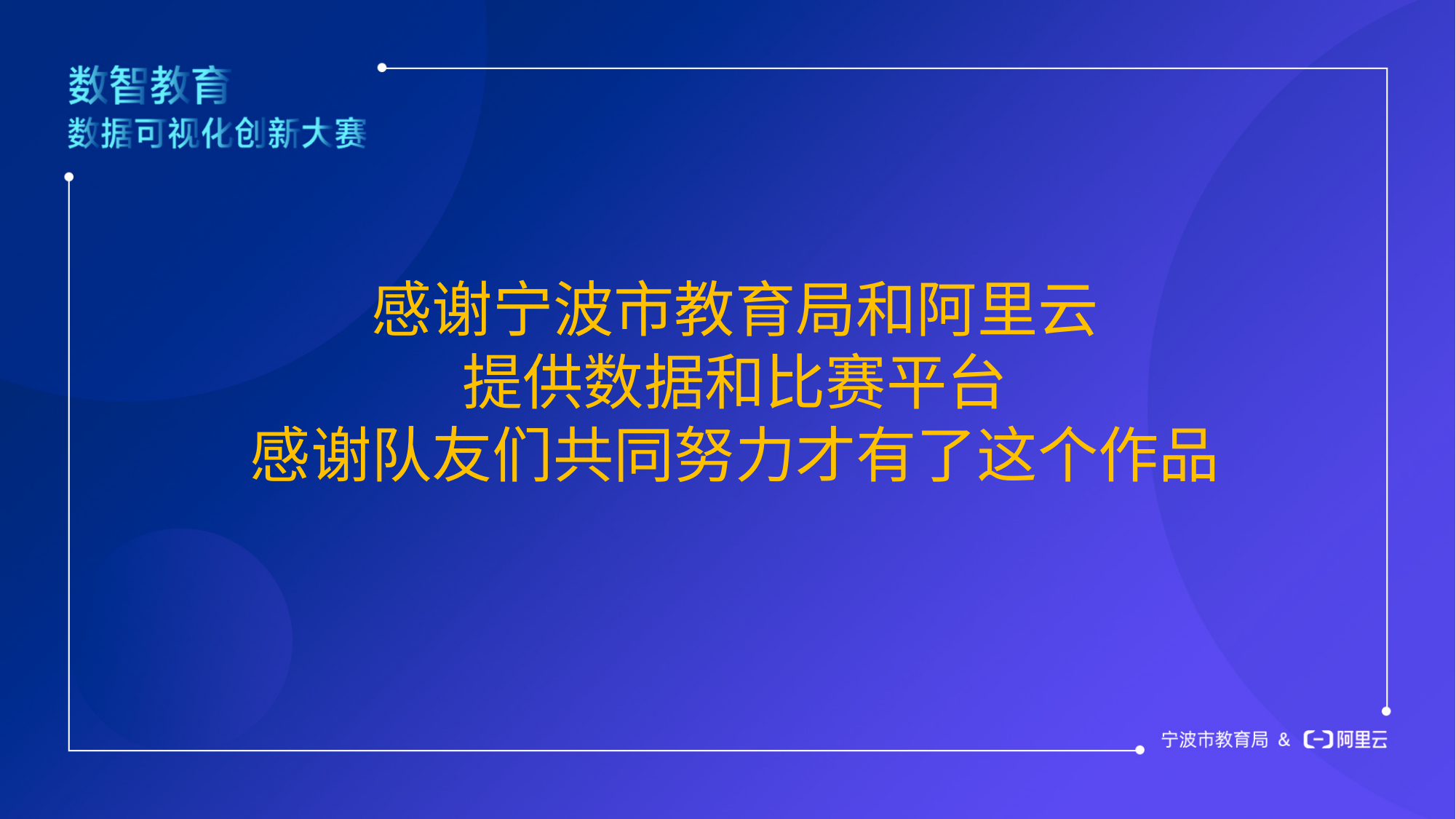

感谢宁波市教育局和阿里云
提供数据和比赛平台
感谢队友们共同努力才有了这个作品